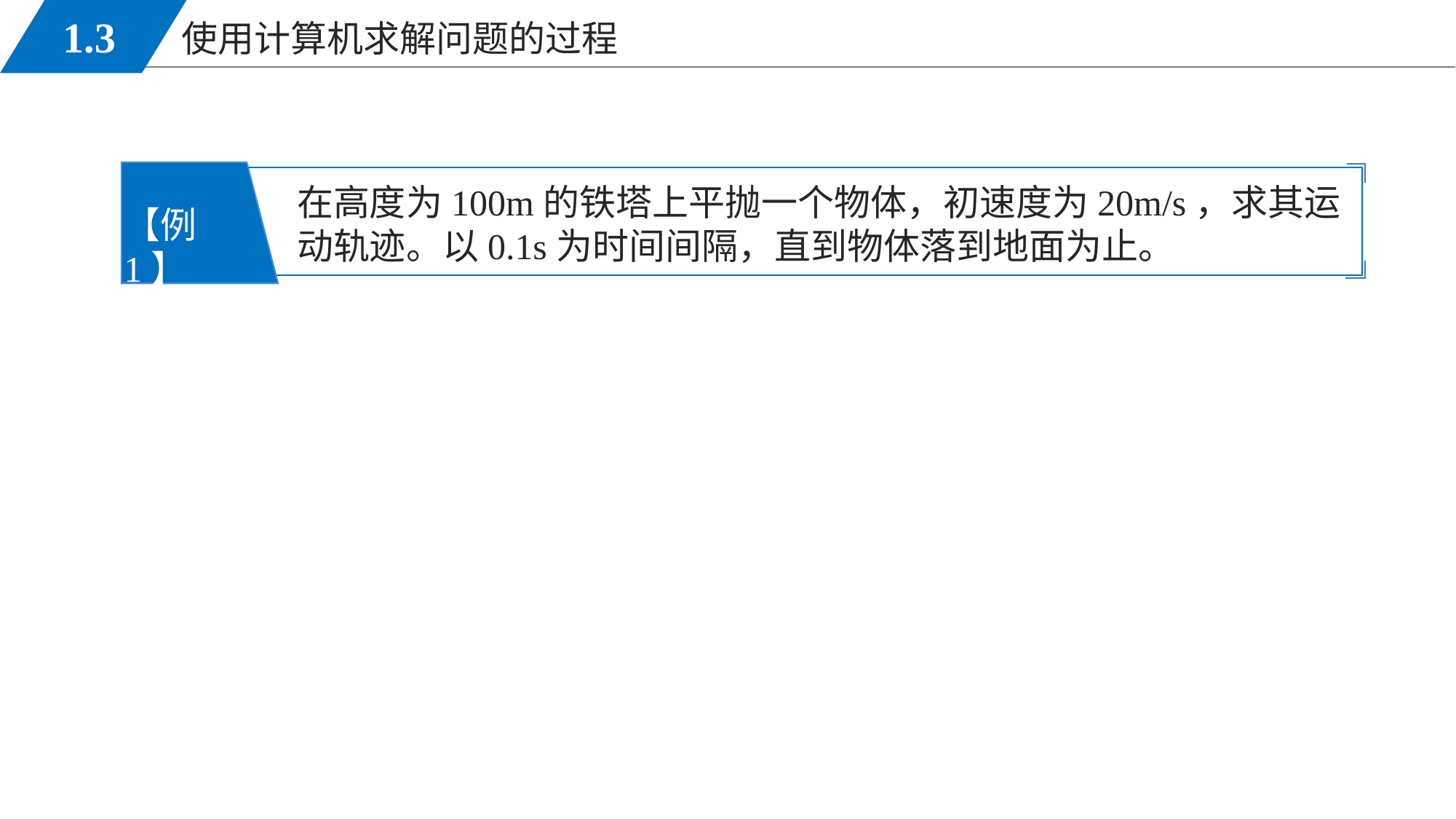

在高度为100m的铁塔上平抛一个物体，初速度为20m/s，求其运动轨迹。以0.1s为时间间隔，直到物体落到地面为止。
【例1】